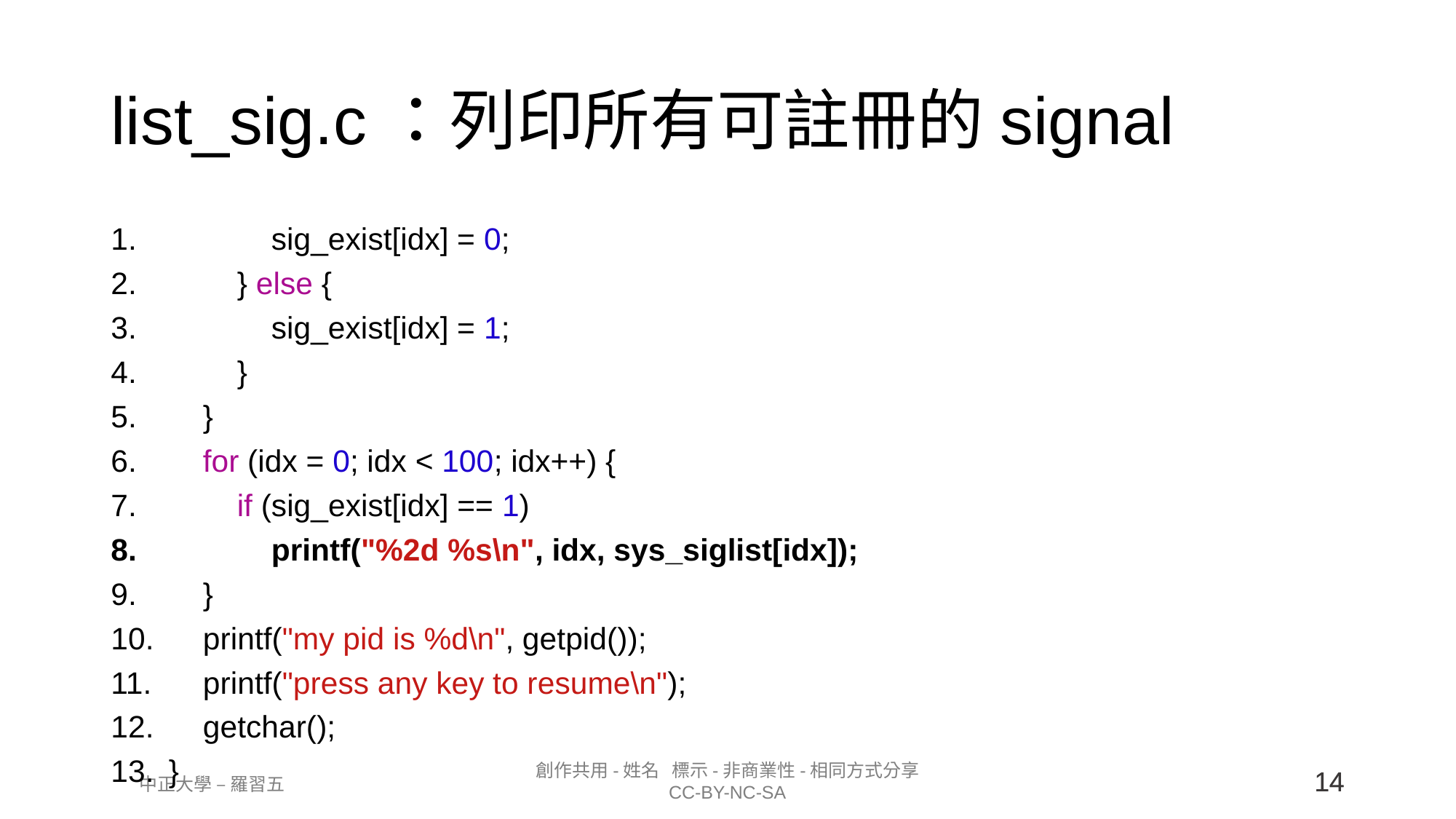

# list_sig.c：列印所有可註冊的signal
            sig_exist[idx] = 0;
        } else {
            sig_exist[idx] = 1;
        }
    }
    for (idx = 0; idx < 100; idx++) {
        if (sig_exist[idx] == 1)
            printf("%2d %s\n", idx, sys_siglist[idx]);
    }
    printf("my pid is %d\n", getpid());
    printf("press any key to resume\n");
    getchar();
}